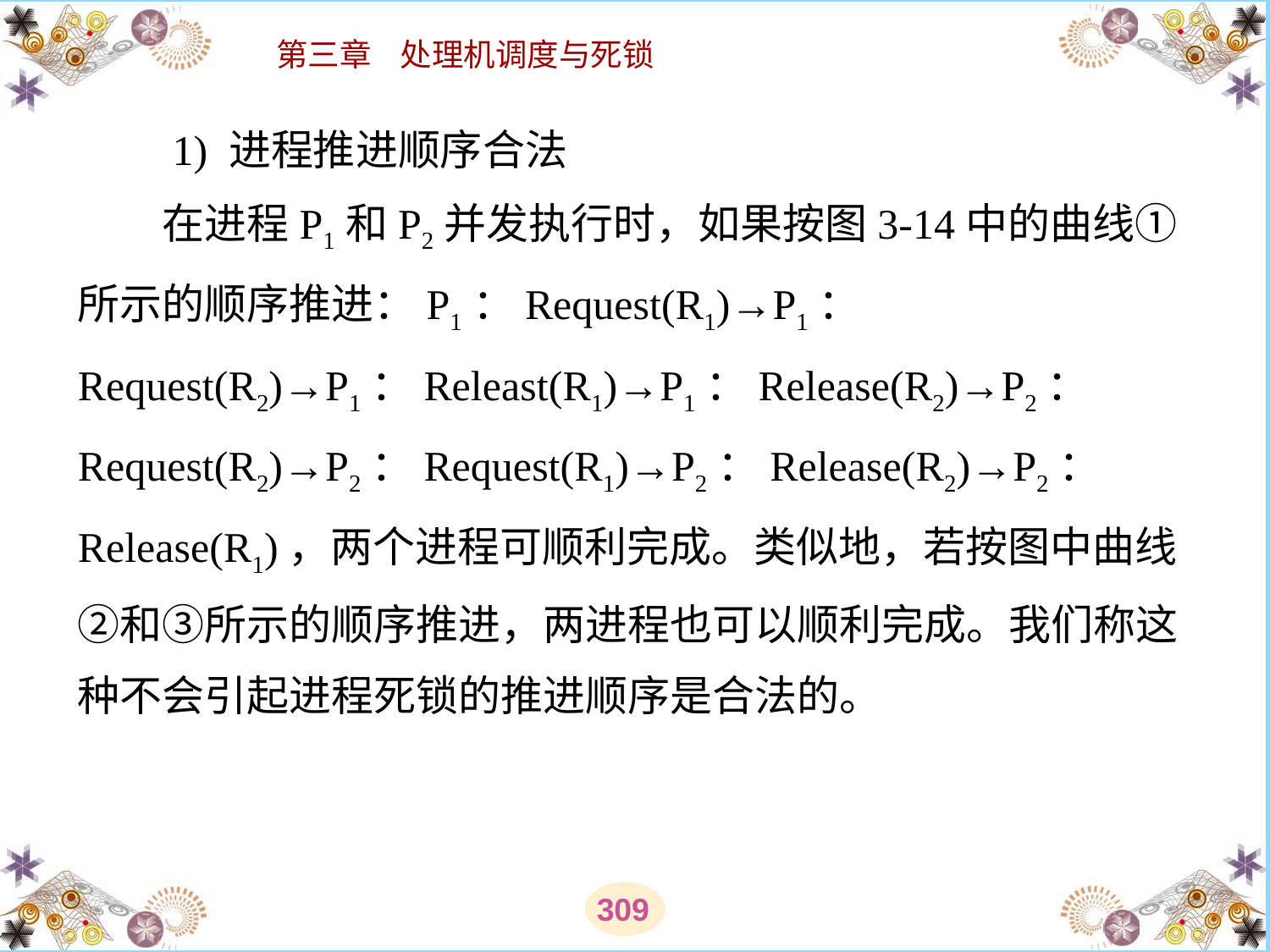

# 1) 进程推进顺序合法 　　在进程P1和P2并发执行时，如果按图3-14中的曲线①所示的顺序推进：P1：Request(R1)→P1：Request(R2)→P1：Releast(R1)→P1：Release(R2)→P2：Request(R2)→P2：Request(R1)→P2：Release(R2)→P2：Release(R1)，两个进程可顺利完成。类似地，若按图中曲线②和③所示的顺序推进，两进程也可以顺利完成。我们称这种不会引起进程死锁的推进顺序是合法的。